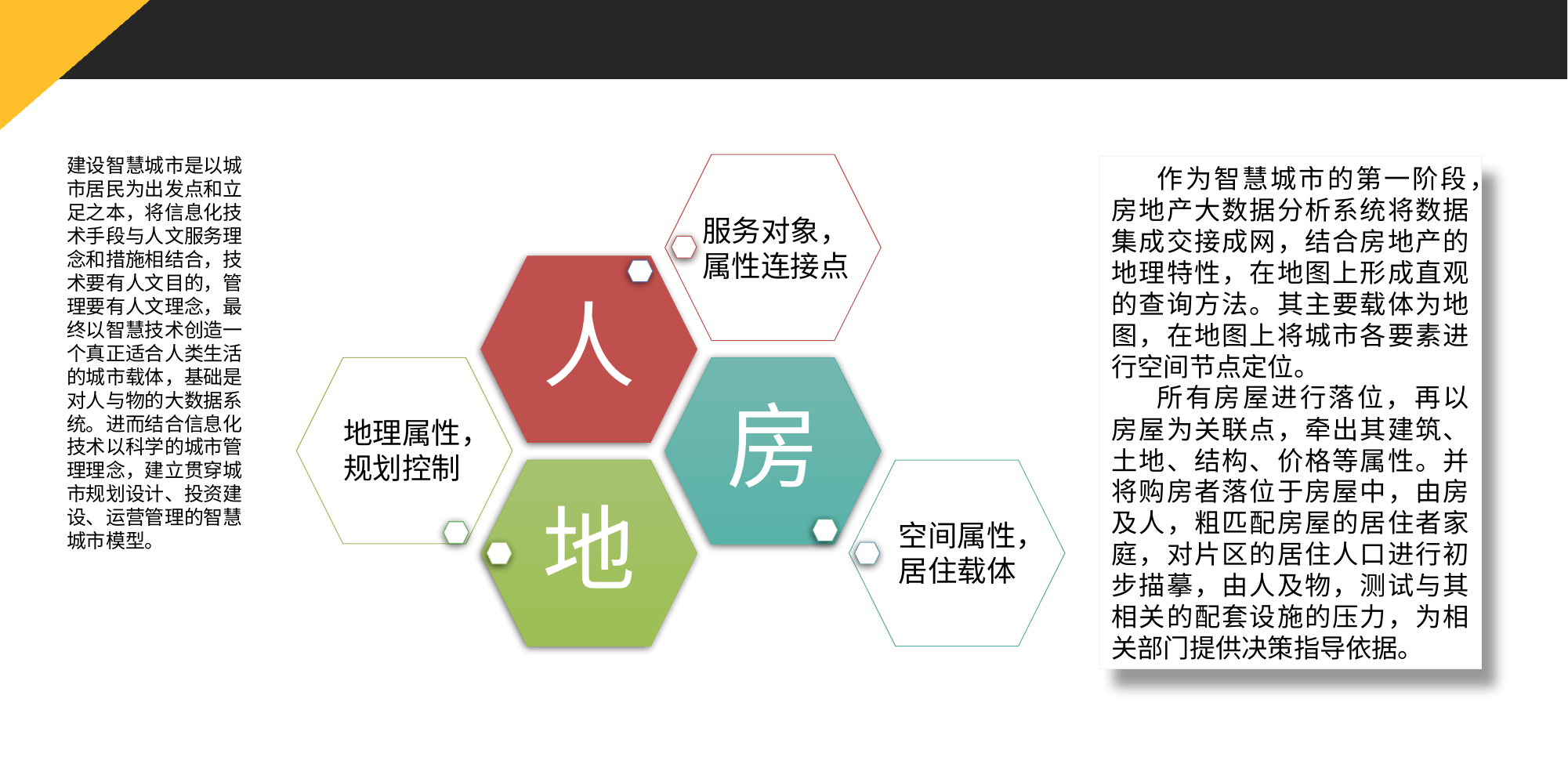

#
建设智慧城市是以城市居民为出发点和立足之本，将信息化技术手段与人文服务理念和措施相结合，技术要有人文目的，管理要有人文理念，最终以智慧技术创造一个真正适合人类生活的城市载体，基础是对人与物的大数据系统。进而结合信息化技术以科学的城市管理理念，建立贯穿城市规划设计、投资建设、运营管理的智慧城市模型。

人

房
地

服务对象，属性连接点
地理属性，规划控制
空间属性，居住载体
作为智慧城市的第一阶段，房地产大数据分析系统将数据集成交接成网，结合房地产的地理特性，在地图上形成直观的查询方法。其主要载体为地图，在地图上将城市各要素进行空间节点定位。
所有房屋进行落位，再以房屋为关联点，牵出其建筑、土地、结构、价格等属性。并将购房者落位于房屋中，由房及人，粗匹配房屋的居住者家庭，对片区的居住人口进行初步描摹，由人及物，测试与其相关的配套设施的压力，为相关部门提供决策指导依据。